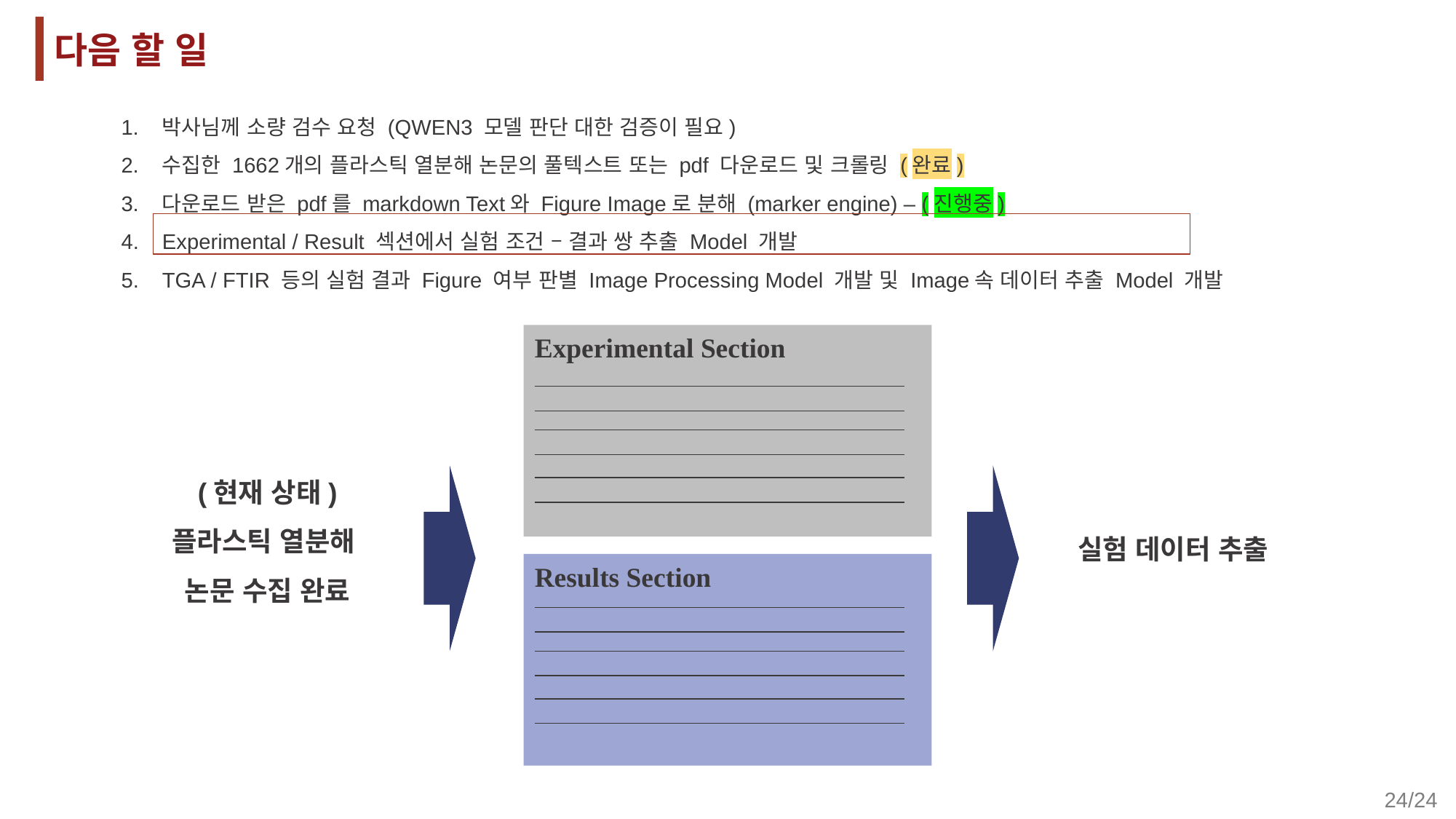

다음 할 일

박사님께 소량 검수 요청 (QWEN3 모델 판단 대한 검증이 필요)
수집한 1662개의 플라스틱 열분해 논문의 풀텍스트 또는 pdf 다운로드 및 크롤링 (완료)
다운로드 받은 pdf를 markdown Text와 Figure Image로 분해 (marker engine) – (진행중)
Experimental / Result 섹션에서 실험 조건 – 결과 쌍 추출 Model 개발
TGA / FTIR 등의 실험 결과 Figure 여부 판별 Image Processing Model 개발 및 Image속 데이터 추출 Model 개발

Experimental Section
(현재 상태)
플라스틱 열분해
논문 수집 완료

실험 데이터 추출
Results Section